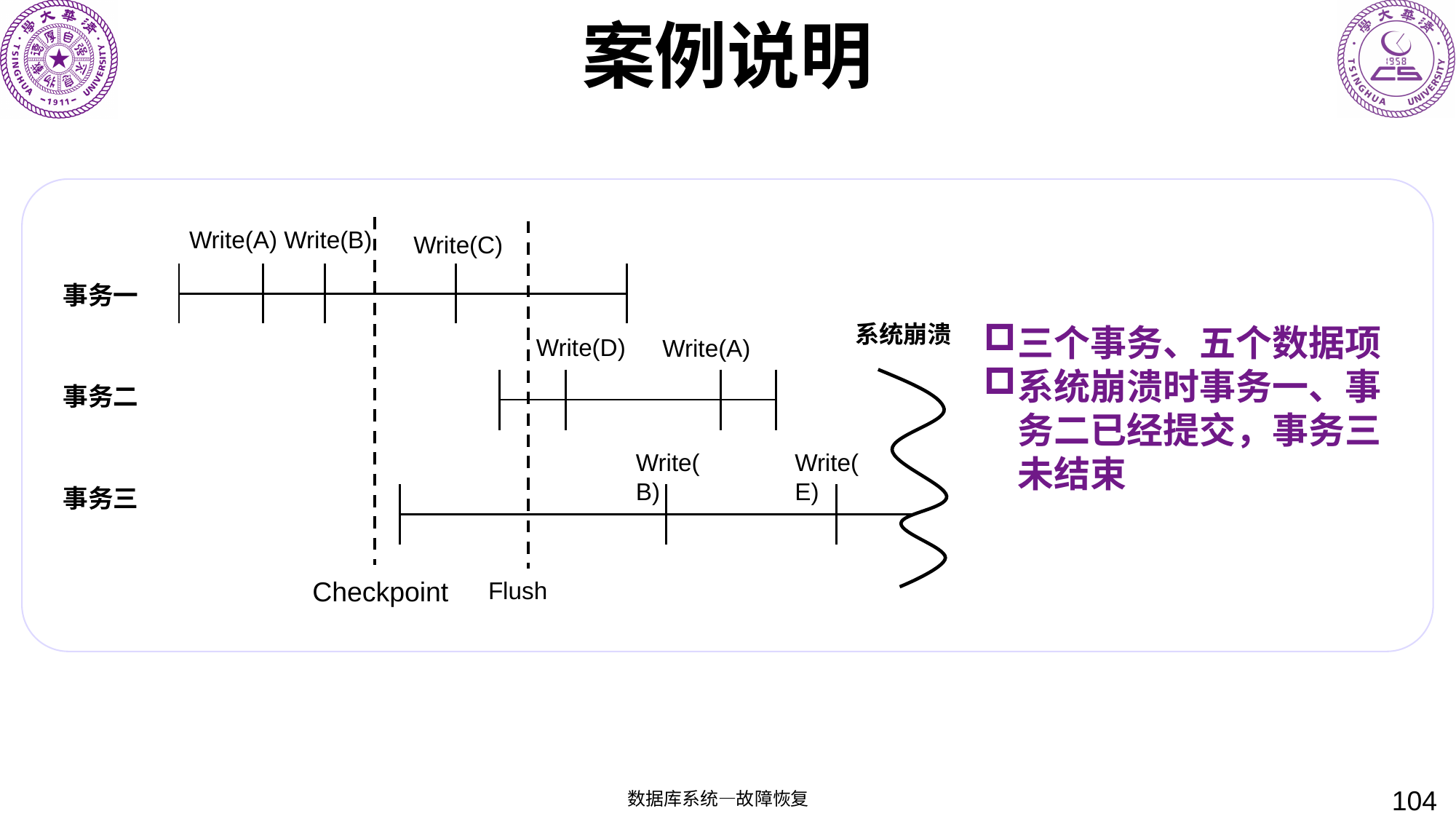

# 案例说明

Write(A) Write(B)
Write(C)
|  |  |  |  |
| --- | --- | --- | --- |
|  |  |  |  |
| 事务一 |
| --- |
| 事务二 |
| 事务三 |
系统崩溃
三个事务、五个数据项
系统崩溃时事务一、事务二已经提交，事务三未结束

Write(D)
Write(A)

|  |  |  |
| --- | --- | --- |
|  |  |  |
Write(B)
Write(E)
|  |  |  |
| --- | --- | --- |
|  |  |  |
Checkpoint
Flush
104
数据库系统—故障恢复